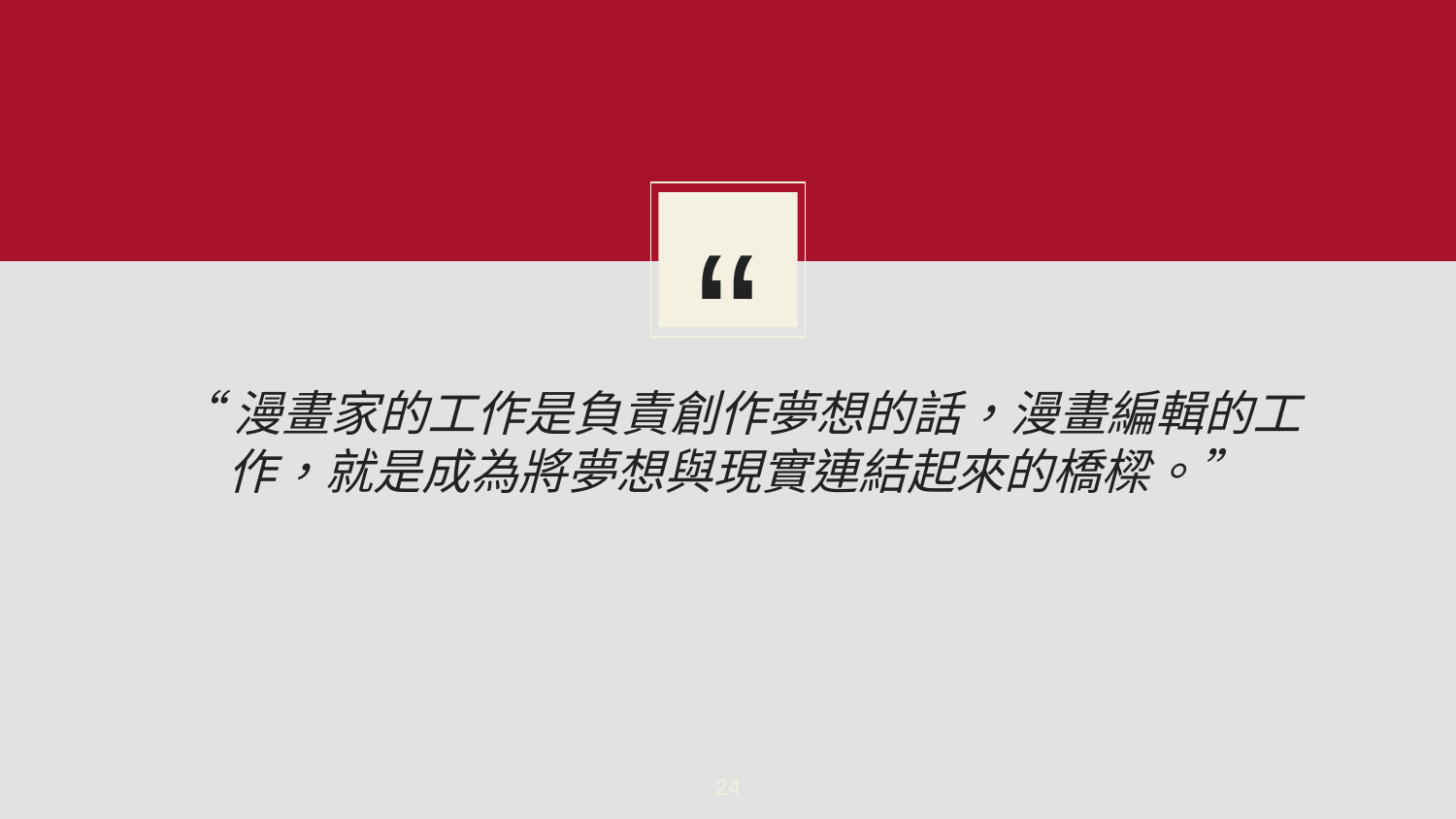

“漫畫家的工作是負責創作夢想的話，漫畫編輯的工作，就是成為將夢想與現實連結起來的橋樑。”

24